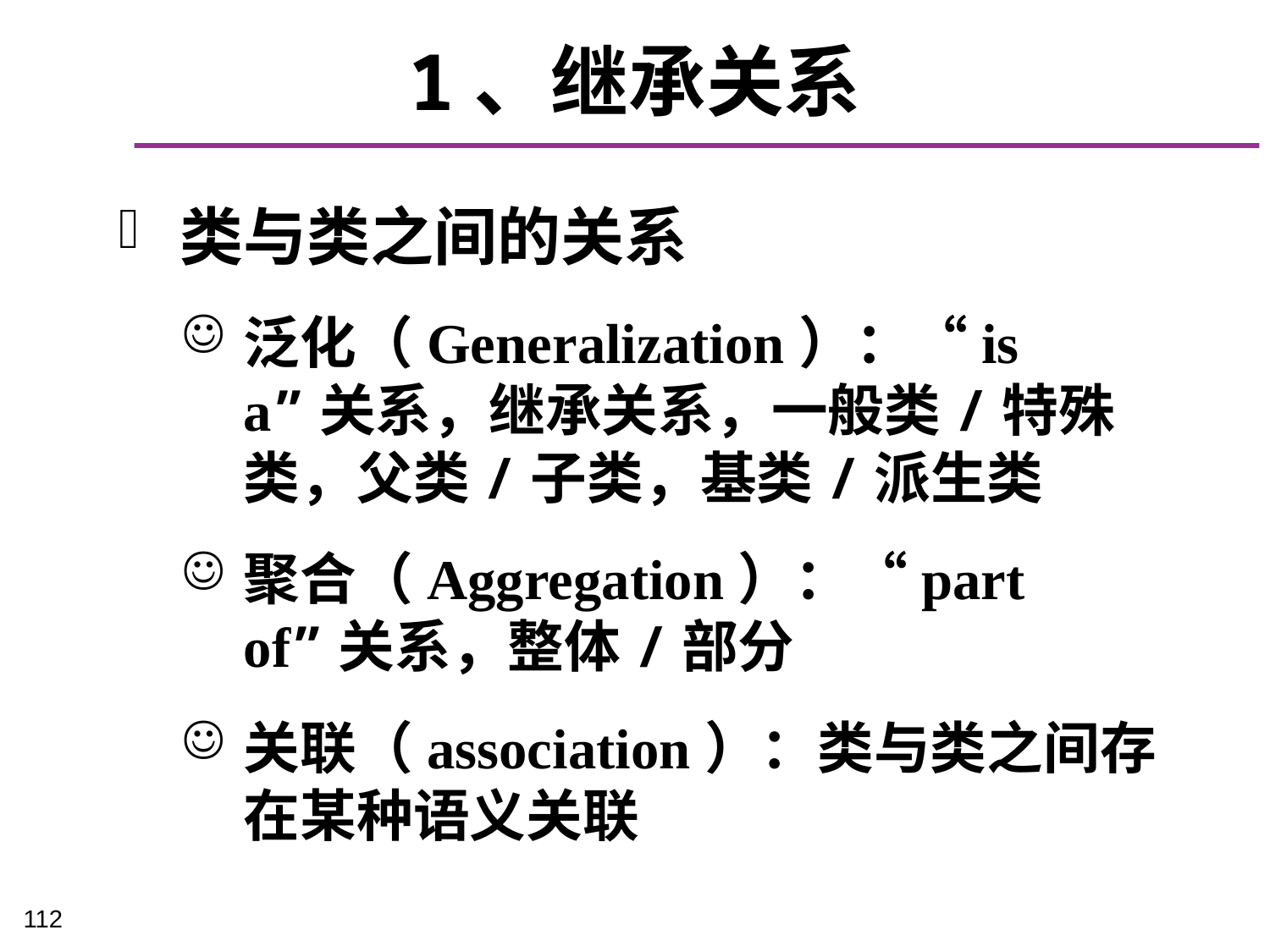

# 1、继承关系
类与类之间的关系
泛化（Generalization）：“is a”关系，继承关系，一般类/特殊类，父类/子类，基类/派生类
聚合（Aggregation）：“part of”关系，整体/部分
关联（association）：类与类之间存在某种语义关联
112